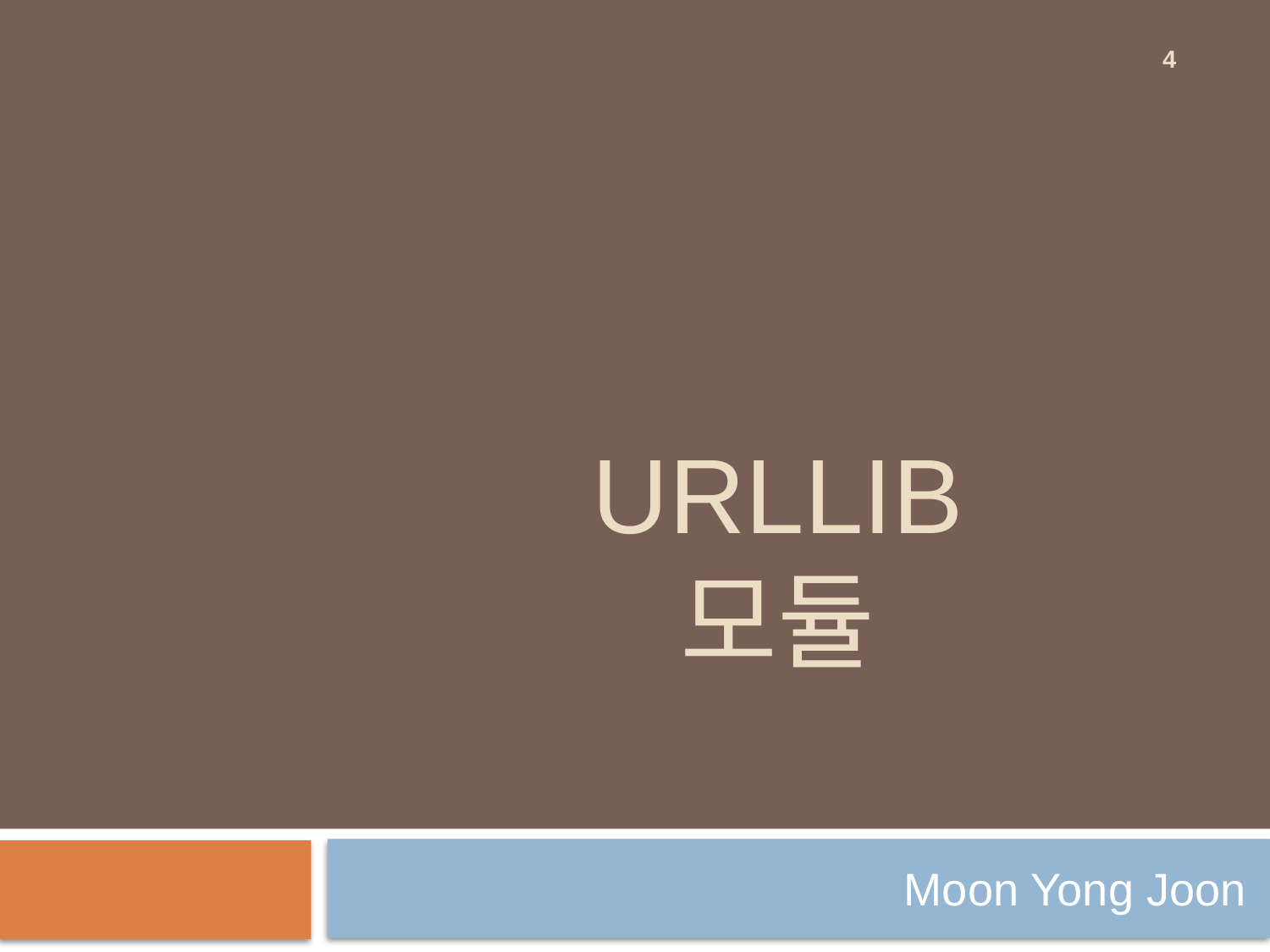

4
# Urllib 모듈
Moon Yong Joon